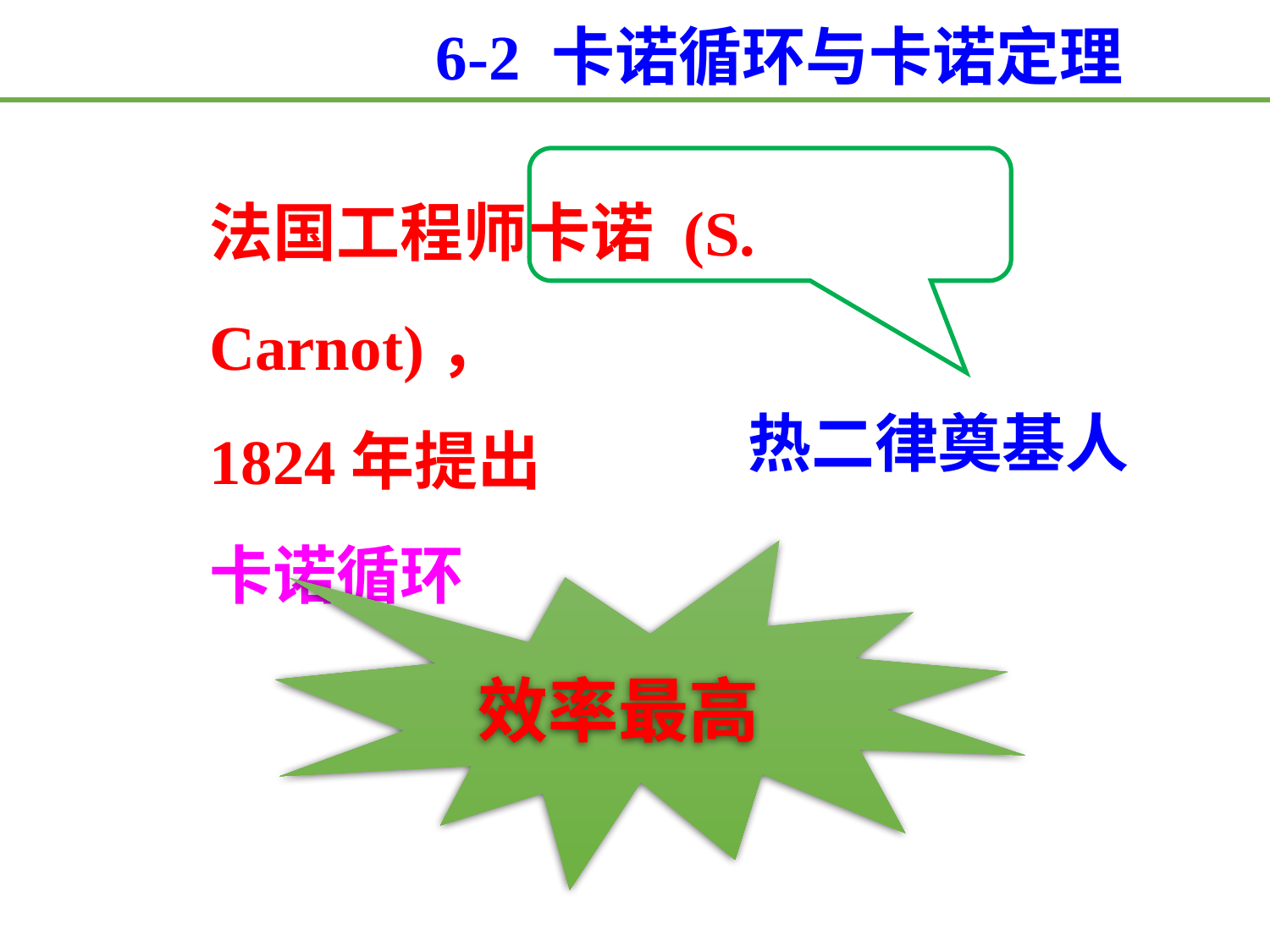

6-2 卡诺循环与卡诺定理

法国工程师卡诺 (S. Carnot)，
1824年提出
卡诺循环
热二律奠基人

效率最高